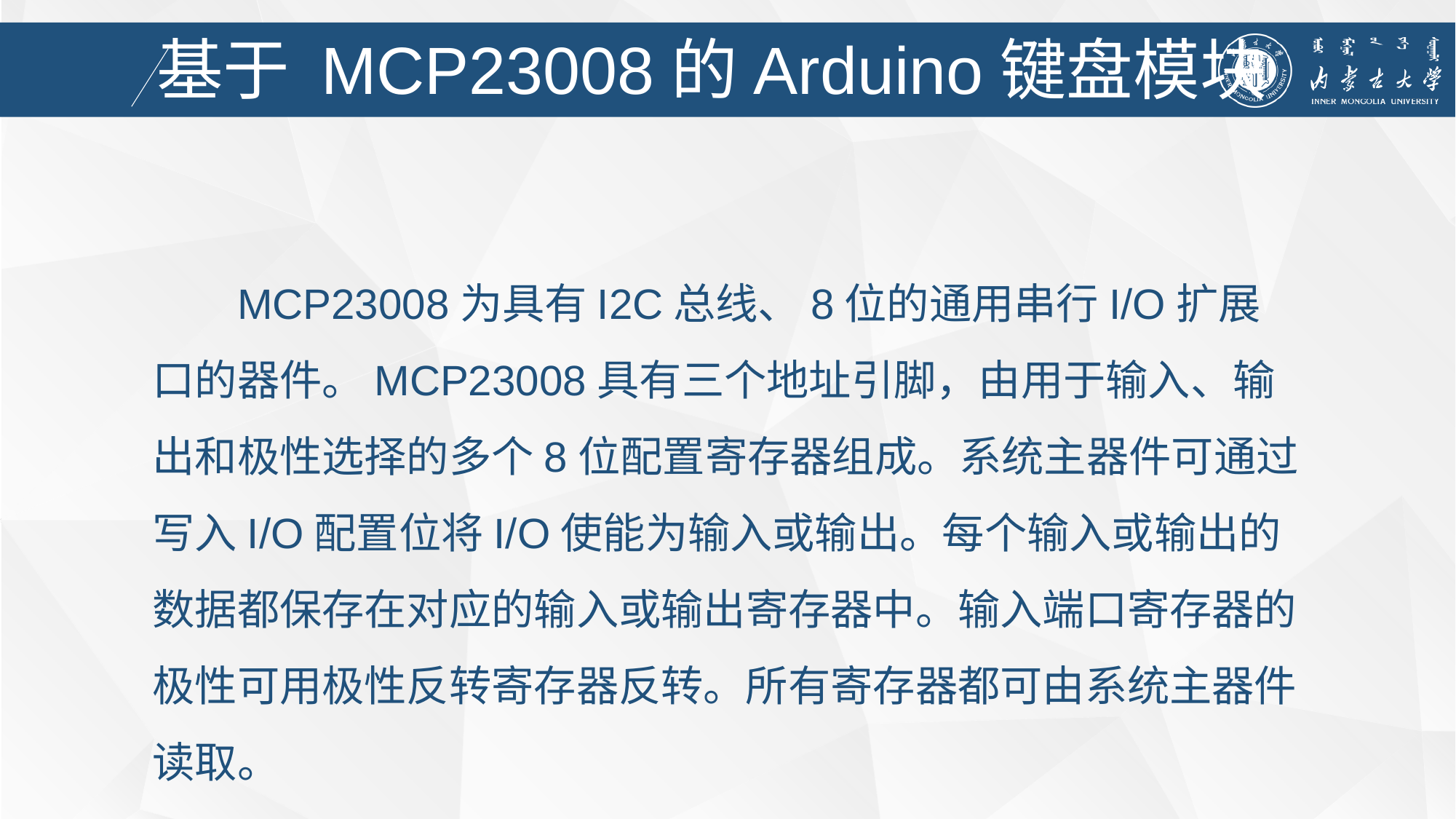

基于 MCP23008的Arduino键盘模块
MCP23008为具有I2C总线、8位的通用串行I/O扩展口的器件。MCP23008具有三个地址引脚，由用于输入、输出和极性选择的多个8位配置寄存器组成。系统主器件可通过写入I/O配置位将I/O使能为输入或输出。每个输入或输出的数据都保存在对应的输入或输出寄存器中。输入端口寄存器的极性可用极性反转寄存器反转。所有寄存器都可由系统主器件读取。